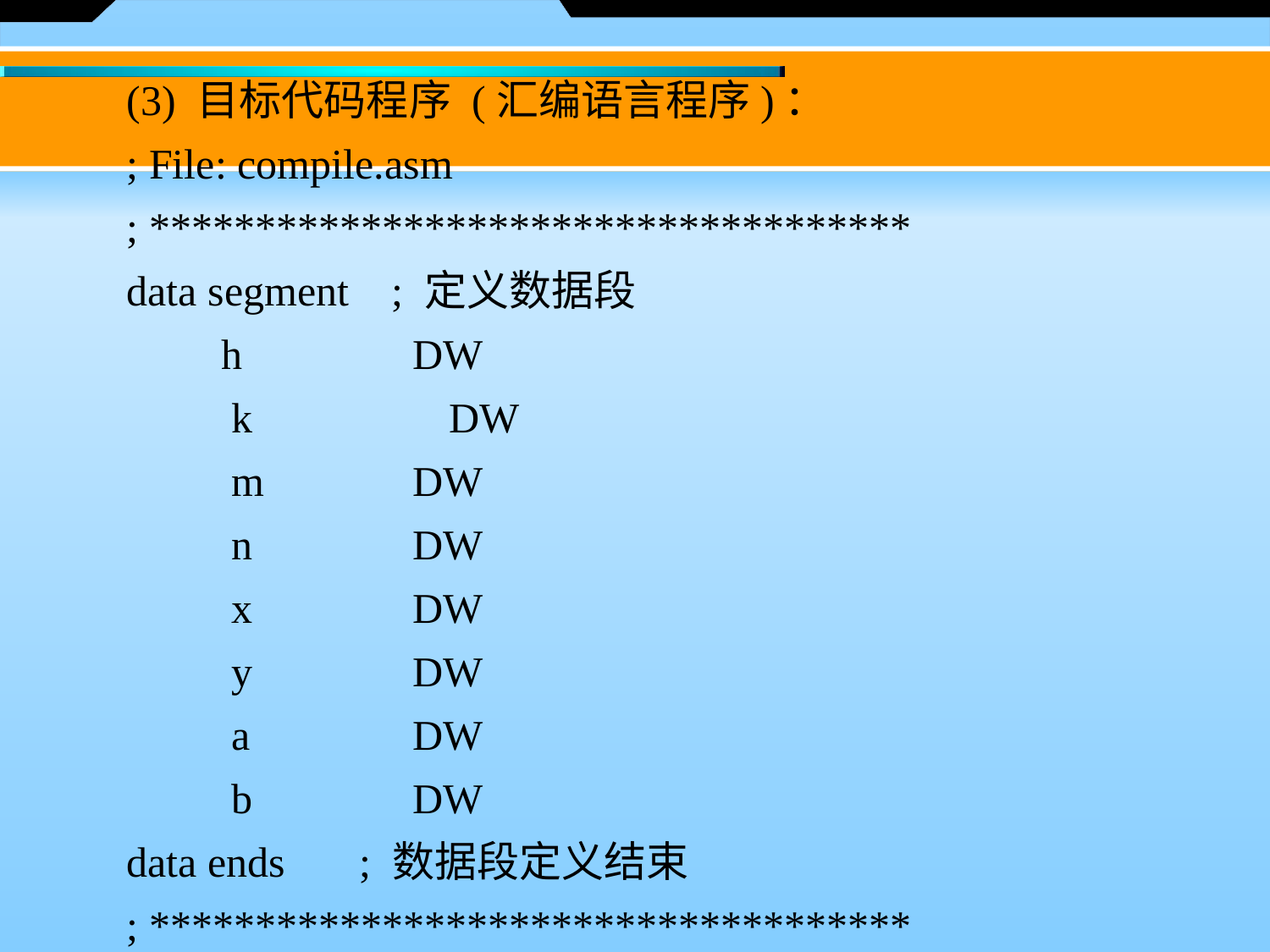

(3) 目标代码程序 (汇编语言程序)：
　　; File: compile.asm
　　; ************************************
　　data segment    ; 定义数据段
 	　 h          	DW
   	 　k          　   DW
   	 　m         	DW
   	 　n          	DW
   	 　x          	DW
   	 　y          	DW
   	 　a         	DW
    	 　b         	DW
　　data ends       ; 数据段定义结束
　　; ************************************